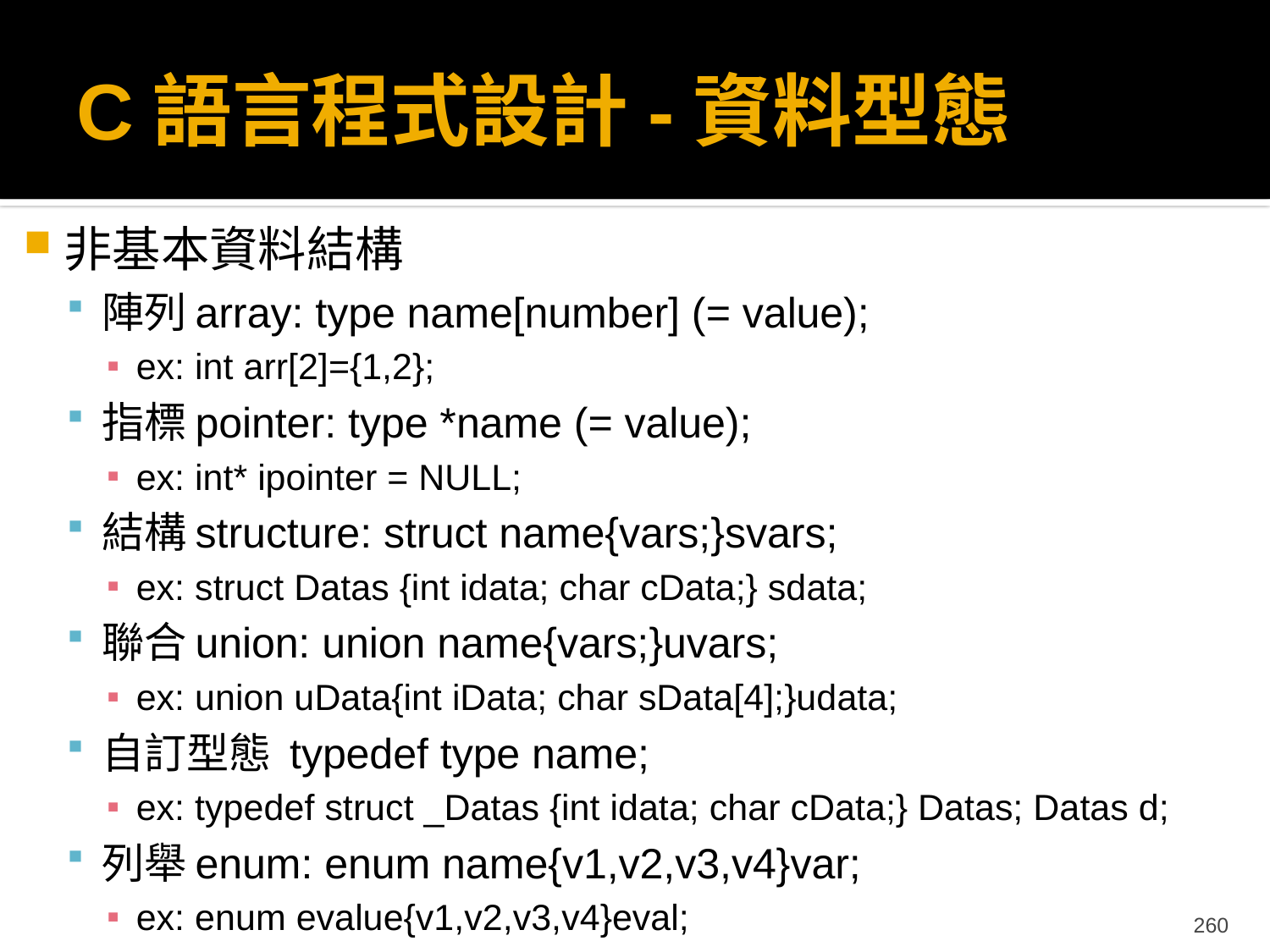

# C語言程式設計-資料型態
非基本資料結構
陣列array: type name[number] (= value);
ex: int arr[2]={1,2};
指標pointer: type *name (= value);
ex: int* ipointer = NULL;
結構structure: struct name{vars;}svars;
ex: struct Datas {int idata; char cData;} sdata;
聯合union: union name{vars;}uvars;
ex: union uData{int iData; char sData[4];}udata;
自訂型態 typedef type name;
ex: typedef struct _Datas {int idata; char cData;} Datas; Datas d;
列舉enum: enum name{v1,v2,v3,v4}var;
ex: enum evalue{v1,v2,v3,v4}eval;
260